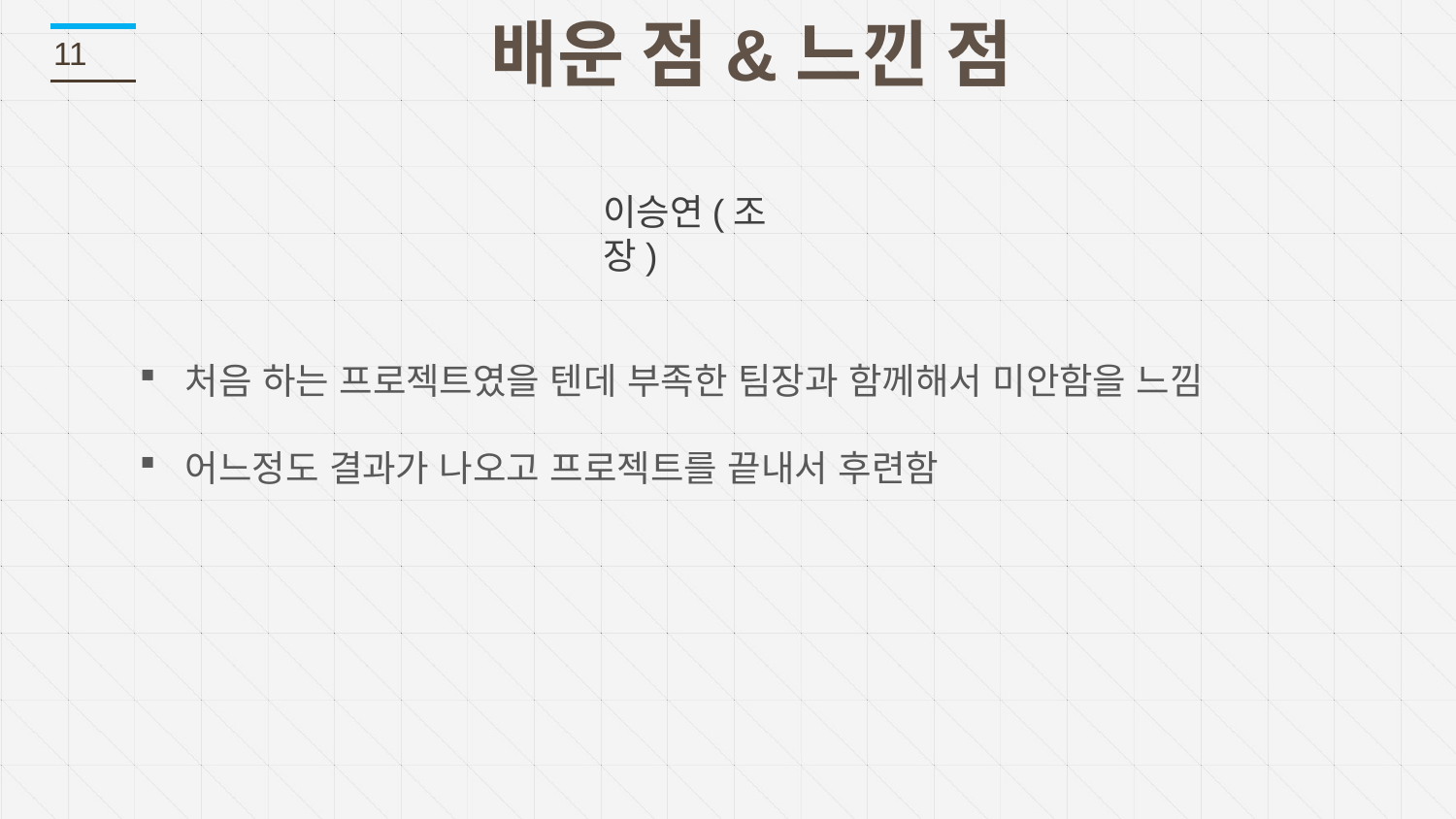

배운 점&느낀 점
11
이승연(조장)
처음 하는 프로젝트였을 텐데 부족한 팀장과 함께해서 미안함을 느낌

어느정도 결과가 나오고 프로젝트를 끝내서 후련함